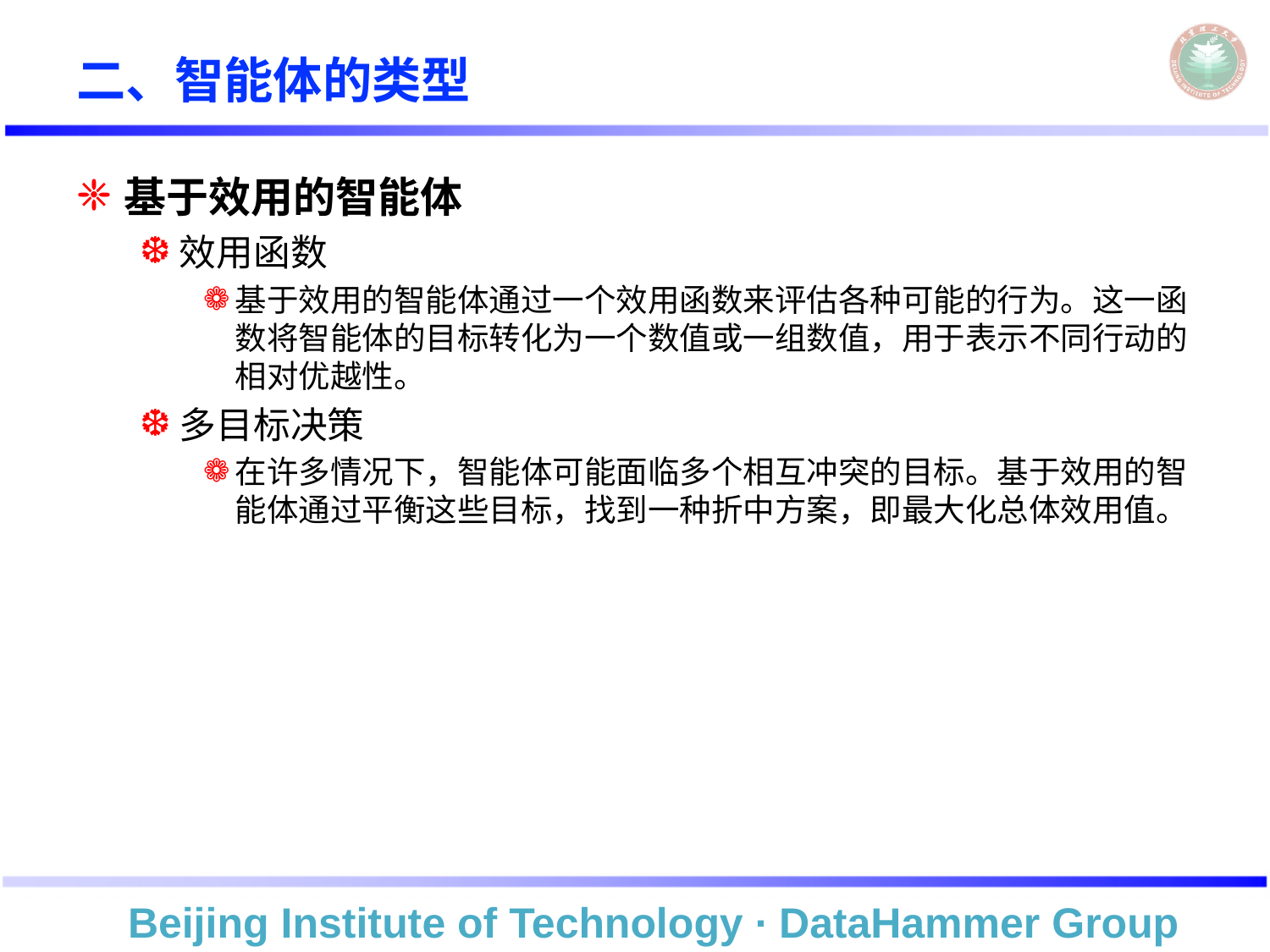

# 二、智能体的类型
基于效用的智能体
效用函数
基于效用的智能体通过一个效用函数来评估各种可能的行为。这一函数将智能体的目标转化为一个数值或一组数值，用于表示不同行动的相对优越性。
多目标决策
在许多情况下，智能体可能面临多个相互冲突的目标。基于效用的智能体通过平衡这些目标，找到一种折中方案，即最大化总体效用值。